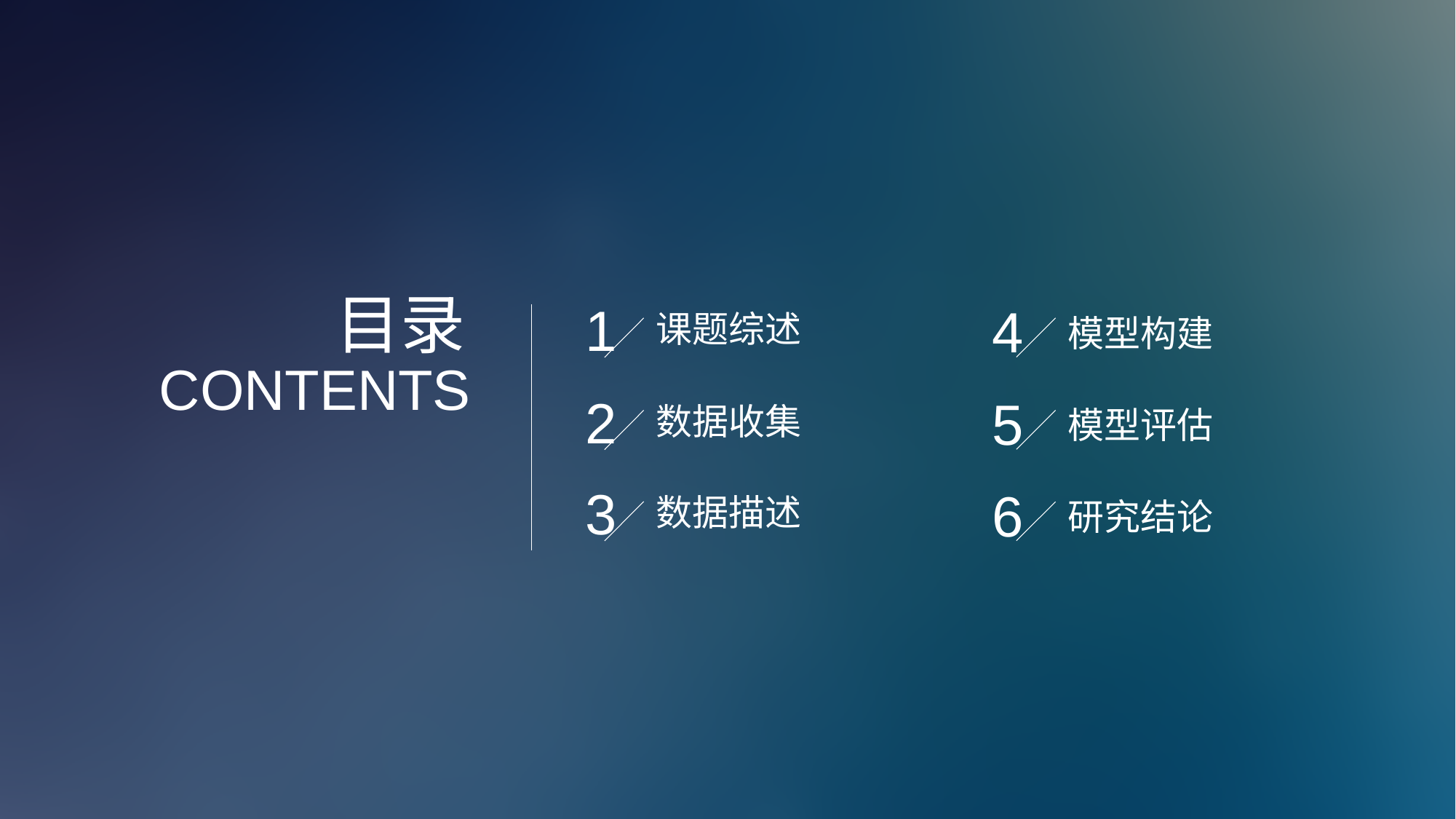

目录
CONTENTS
1
4
课题综述
模型构建
2
5
数据收集
模型评估
3
6
数据描述
研究结论